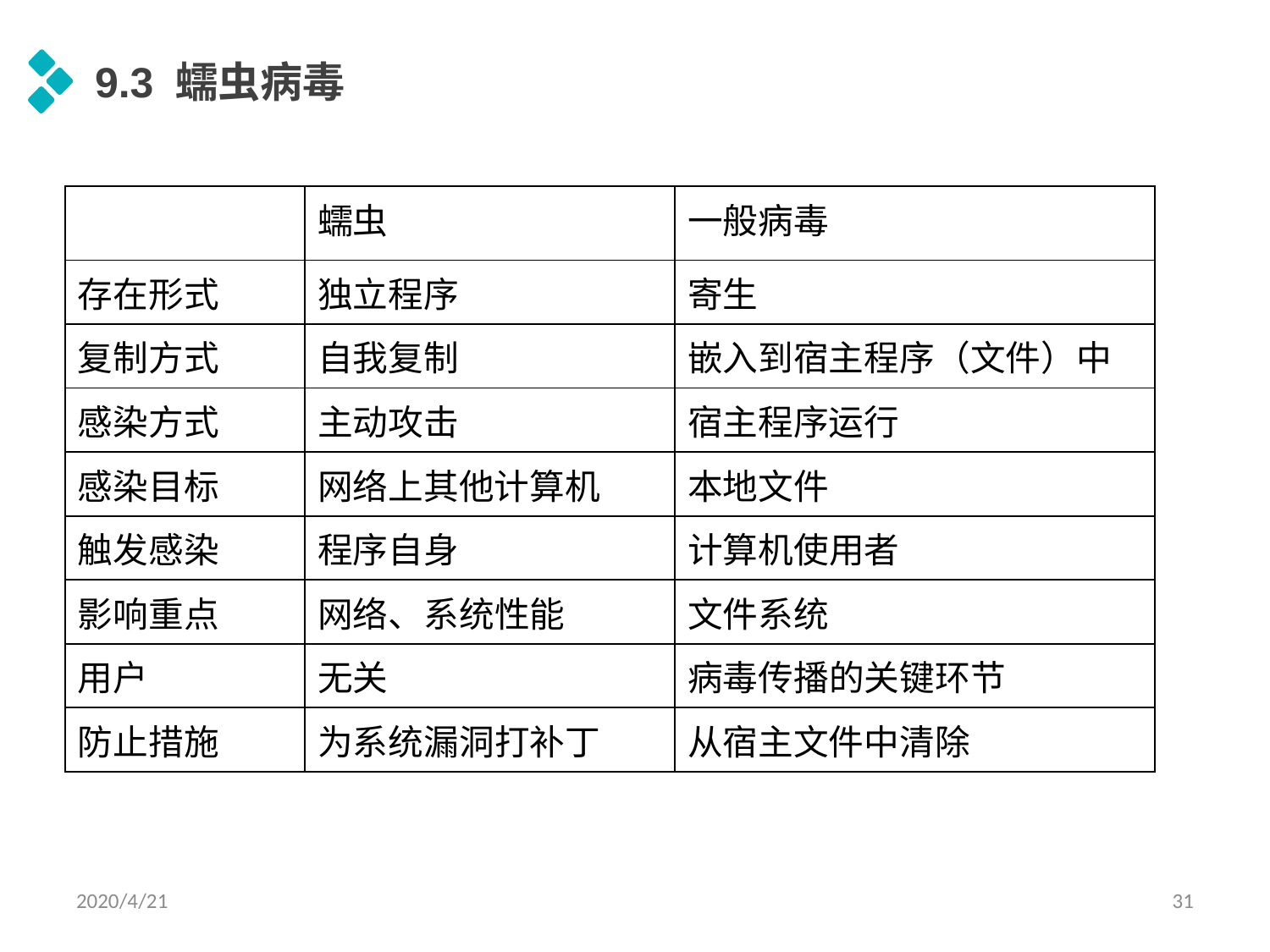

9.3 蠕虫病毒

|  | 蠕虫 | 一般病毒 |
| --- | --- | --- |
| 存在形式 | 独立程序 | 寄生 |
| 复制方式 | 自我复制 | 嵌入到宿主程序（文件）中 |
| 感染方式 | 主动攻击 | 宿主程序运行 |
| 感染目标 | 网络上其他计算机 | 本地文件 |
| 触发感染 | 程序自身 | 计算机使用者 |
| 影响重点 | 网络、系统性能 | 文件系统 |
| 用户 | 无关 | 病毒传播的关键环节 |
| 防止措施 | 为系统漏洞打补丁 | 从宿主文件中清除 |
2020/4/21
31